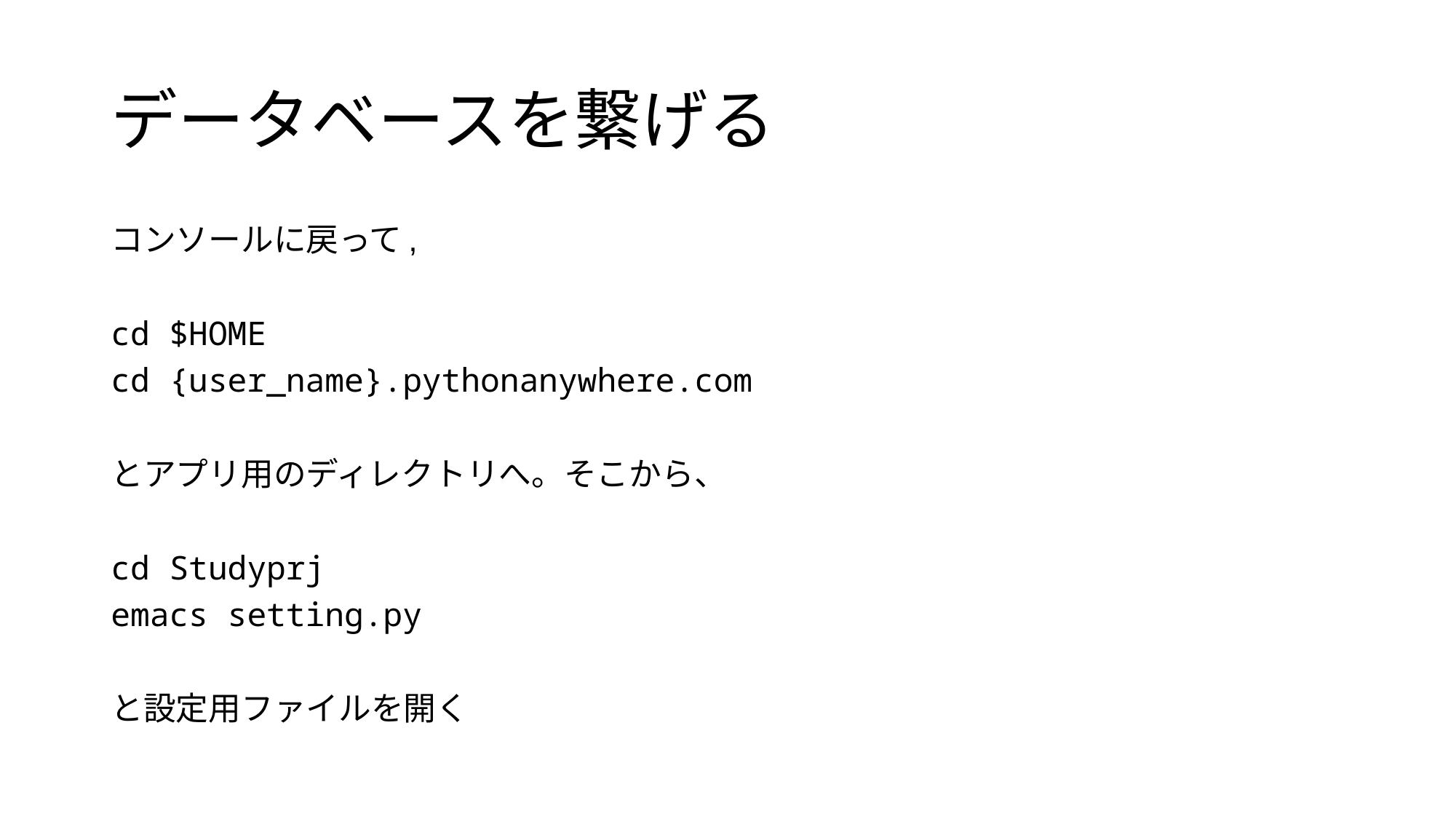

# データベースを繋げる
コンソールに戻って,

cd $HOME
cd {user_name}.pythonanywhere.com

とアプリ用のディレクトリへ。そこから、

cd Studyprj
emacs setting.py

と設定用ファイルを開く